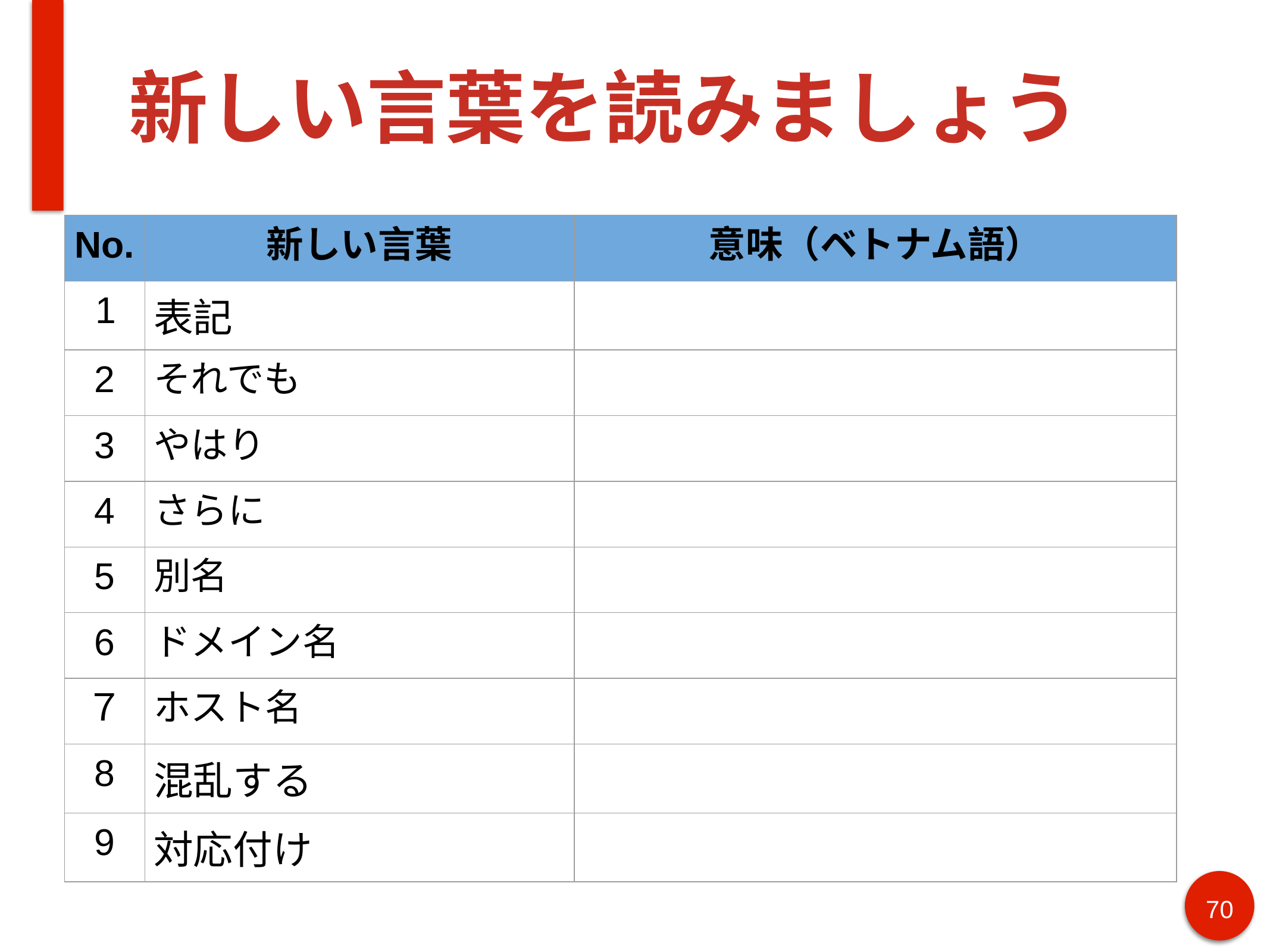

# 新しい言葉を読みましょう
| No. | 新しい言葉 | 意味（ベトナム語） |
| --- | --- | --- |
| 1 | 表記 |  |
| 2 | それでも |  |
| 3 | やはり |  |
| 4 | さらに |  |
| 5 | 別名 |  |
| 6 | ドメイン名 |  |
| ７ | ホスト名 |  |
| 8 | 混乱する |  |
| 9 | 対応付け |  |
70